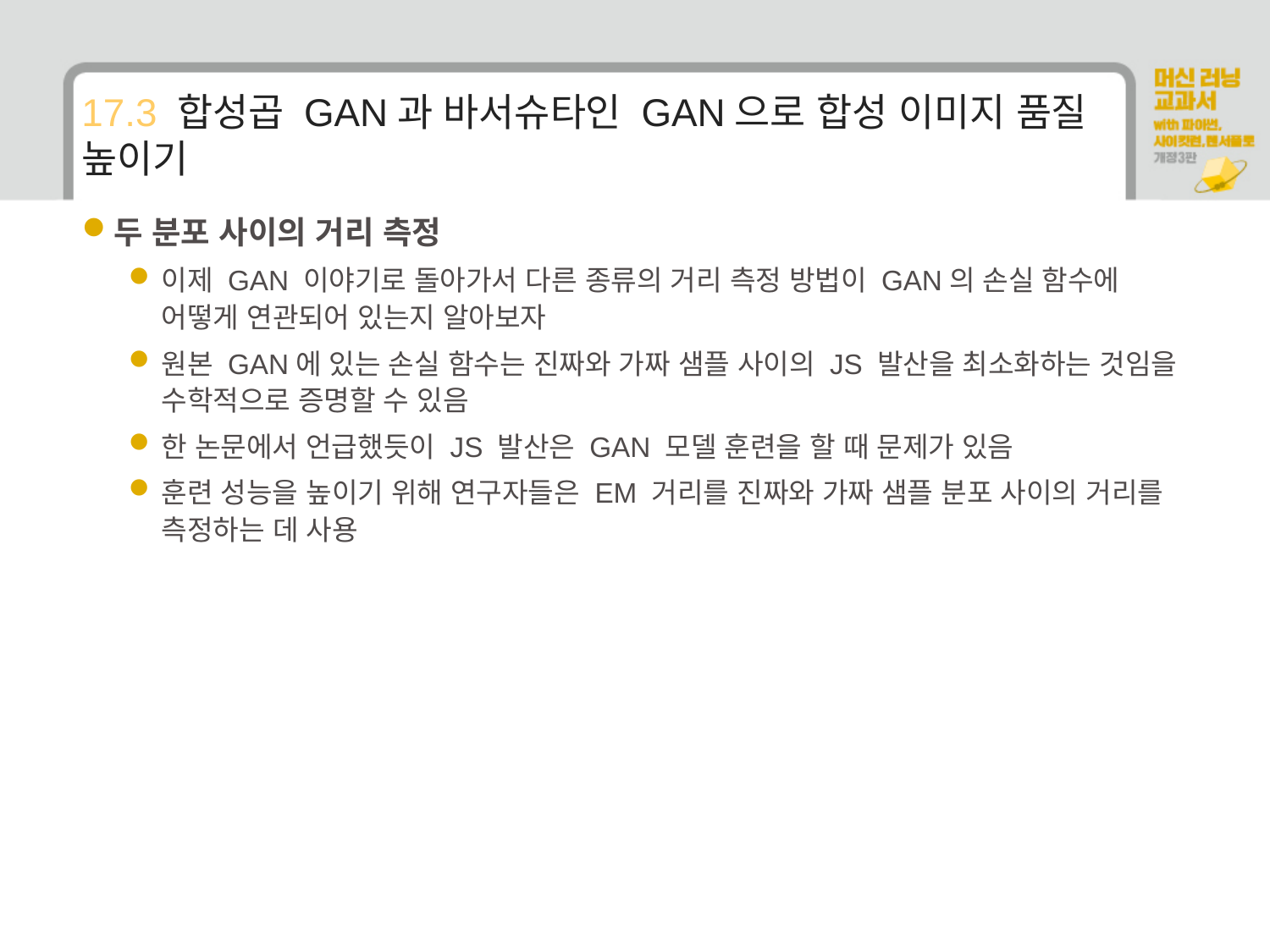

# 17.3 합성곱 GAN과 바서슈타인 GAN으로 합성 이미지 품질 높이기
두 분포 사이의 거리 측정
이제 GAN 이야기로 돌아가서 다른 종류의 거리 측정 방법이 GAN의 손실 함수에 어떻게 연관되어 있는지 알아보자
원본 GAN에 있는 손실 함수는 진짜와 가짜 샘플 사이의 JS 발산을 최소화하는 것임을 수학적으로 증명할 수 있음
한 논문에서 언급했듯이 JS 발산은 GAN 모델 훈련을 할 때 문제가 있음
훈련 성능을 높이기 위해 연구자들은 EM 거리를 진짜와 가짜 샘플 분포 사이의 거리를 측정하는 데 사용